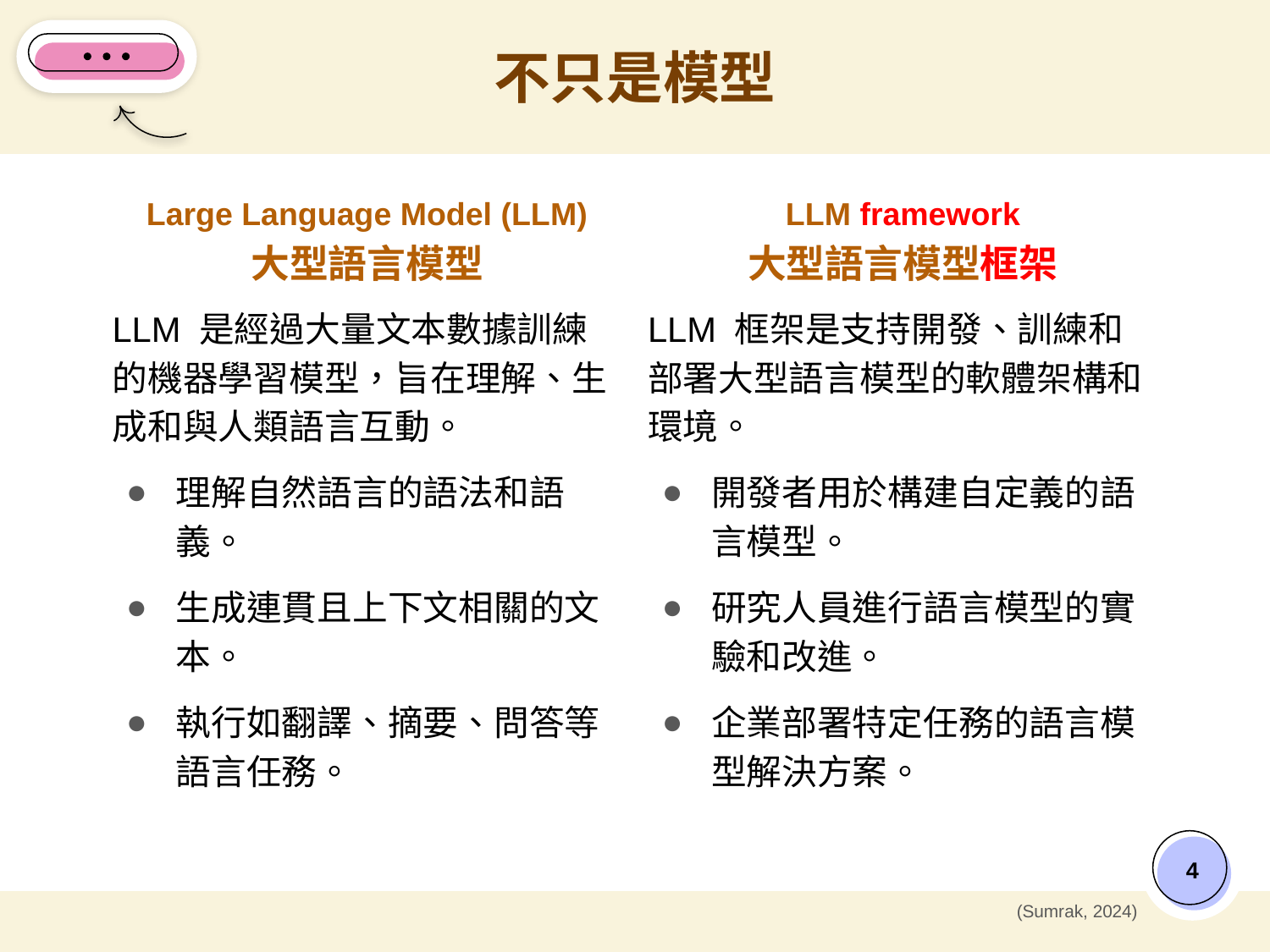

# 不只是模型
Large Language Model (LLM)
大型語言模型
LLM framework
大型語言模型框架
LLM 是經過大量文本數據訓練的機器學習模型，旨在理解、生成和與人類語言互動。
理解自然語言的語法和語義。
生成連貫且上下文相關的文本。
執行如翻譯、摘要、問答等語言任務。
LLM 框架是支持開發、訓練和部署大型語言模型的軟體架構和環境。
開發者用於構建自定義的語言模型。
研究人員進行語言模型的實驗和改進。
企業部署特定任務的語言模型解決方案。
4

(Sumrak, 2024)